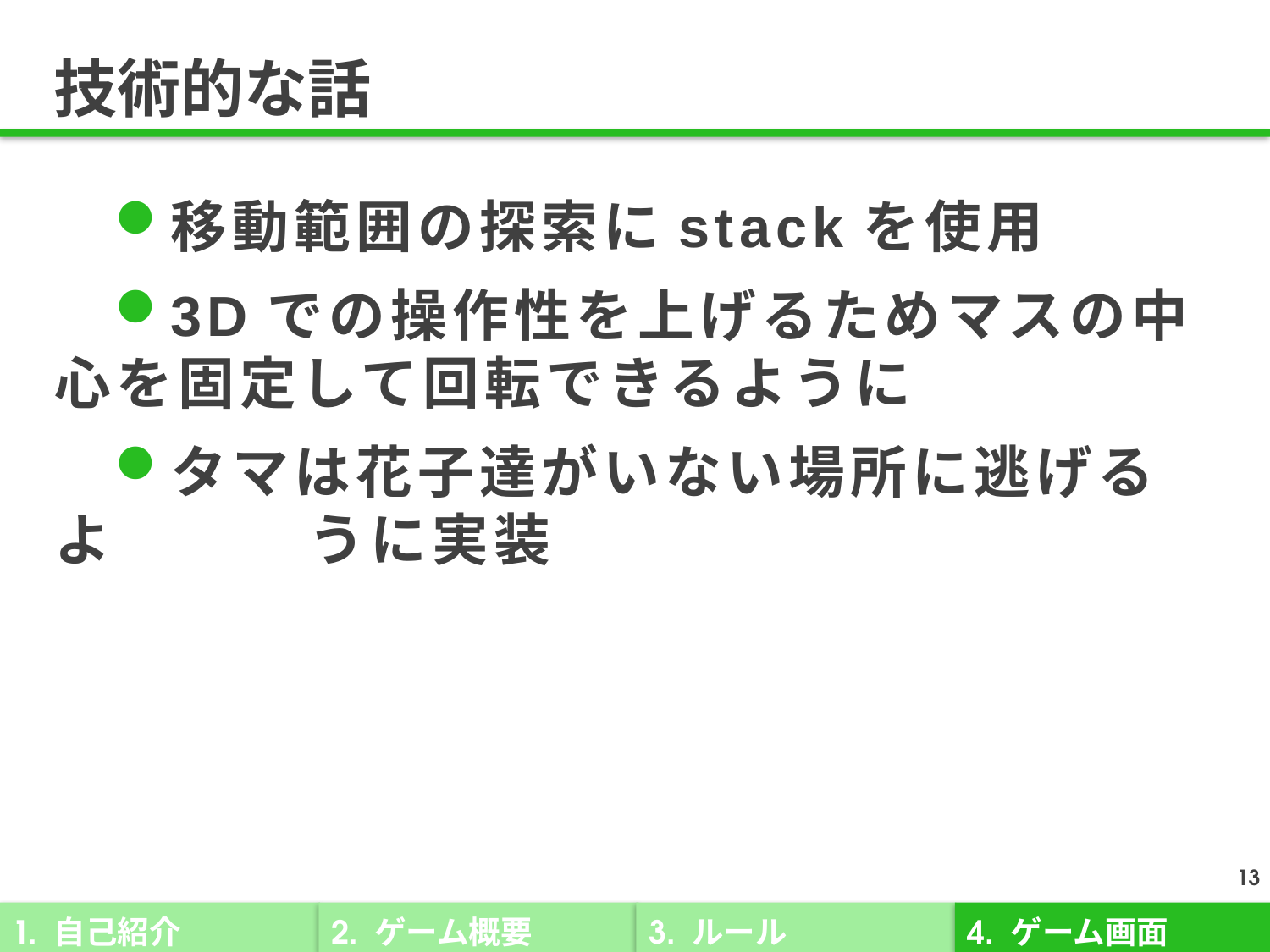

# 技術的な話
移動範囲の探索にstackを使用
3Dでの操作性を上げるためマスの中心を固定して回転できるように
タマは花子達がいない場所に逃げるよ　　	うに実装

13